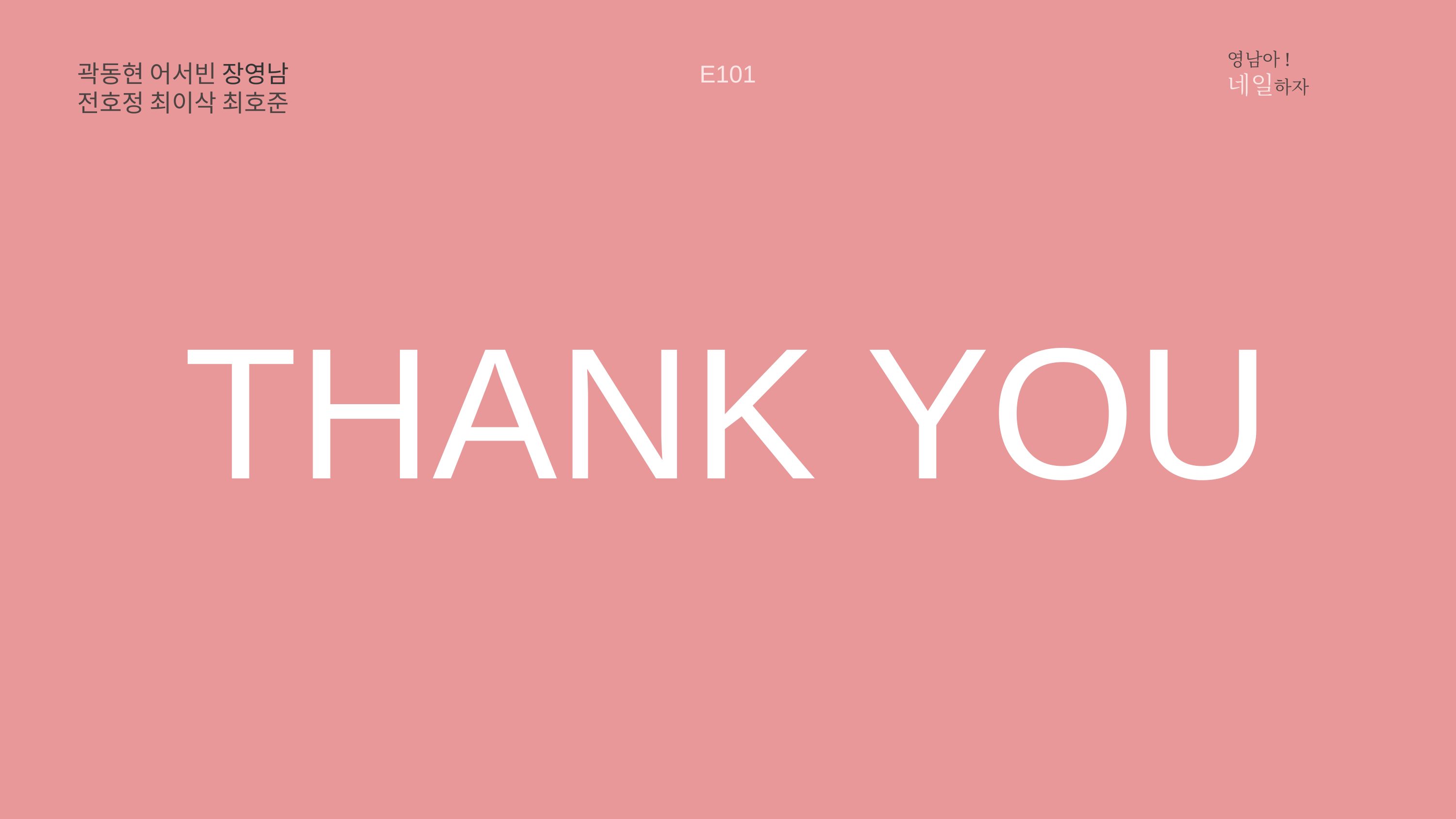

영남아!  네일하자
곽동현 어서빈 장영남
전호정 최이삭 최호준
E101
THANK YOU